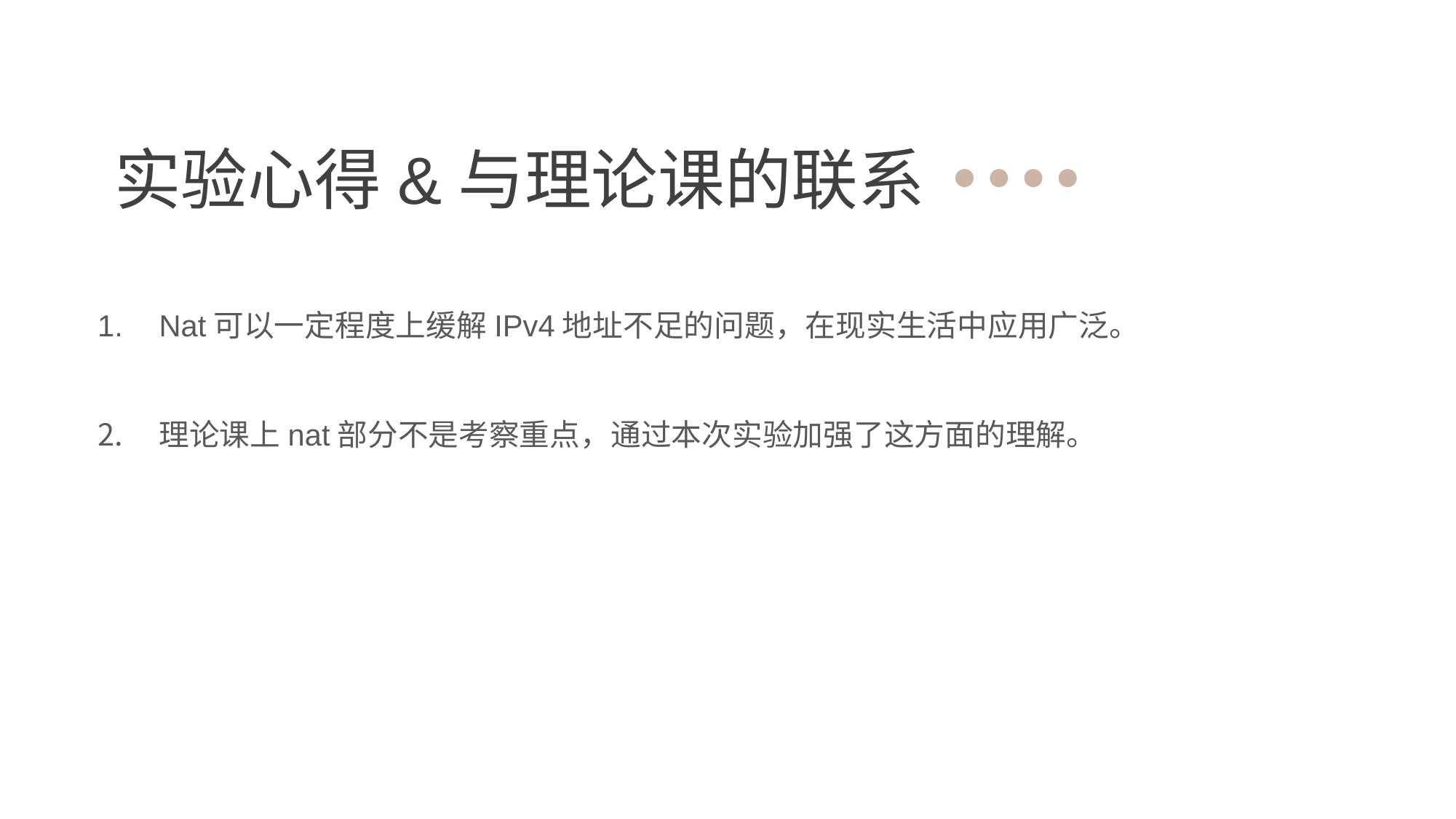

实验心得&与理论课的联系

Nat可以一定程度上缓解IPv4地址不足的问题，在现实生活中应用广泛。

理论课上nat部分不是考察重点，通过本次实验加强了这方面的理解。